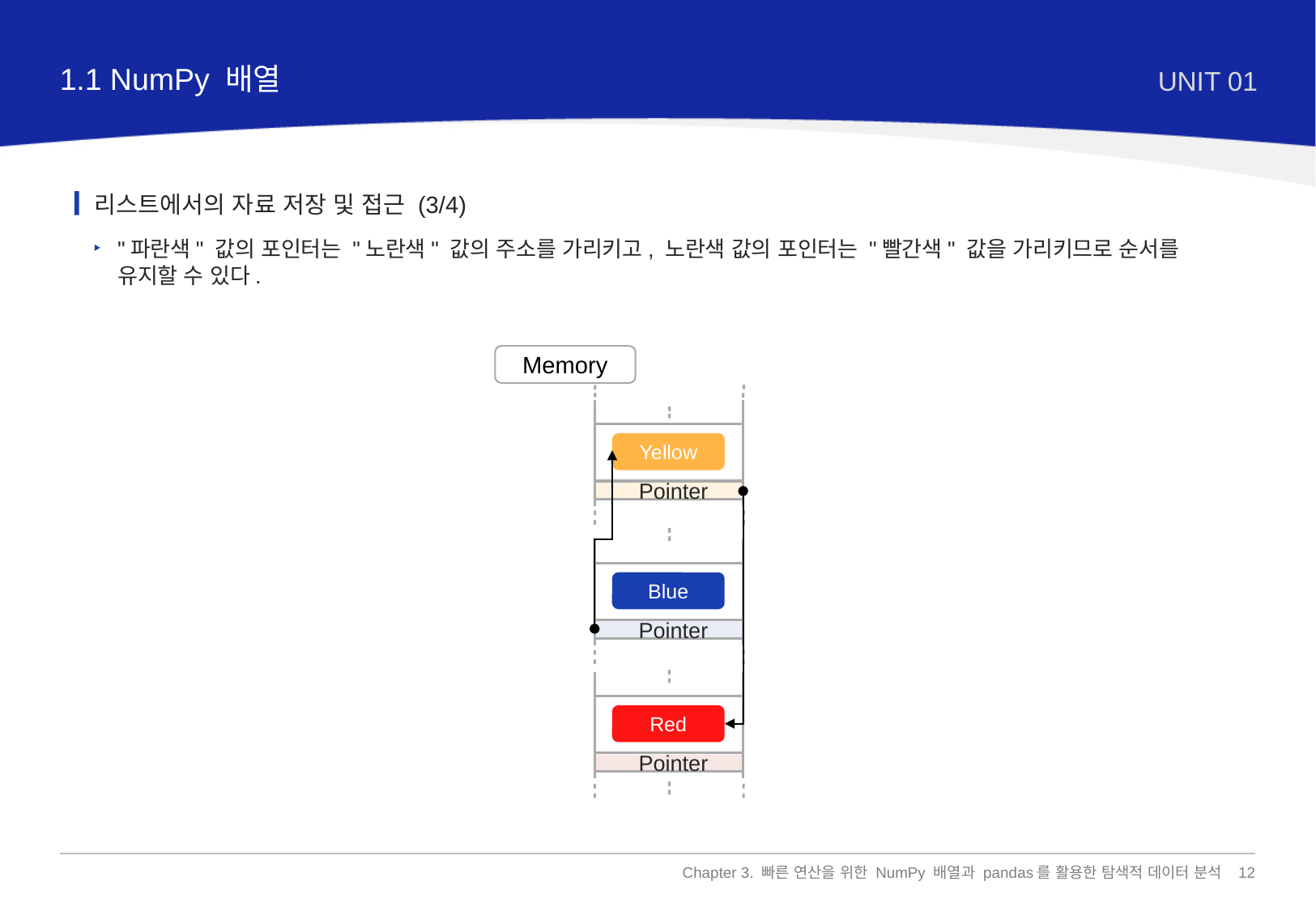

1.1 NumPy 배열
UNIT 01
리스트에서의 자료 저장 및 접근 (3/4)

"파란색" 값의 포인터는 "노란색" 값의 주소를 가리키고, 노란색 값의 포인터는 "빨간색" 값을 가리키므로 순서를 유지할 수 있다.
Memory
Yellow
Pointer

Blue
Pointer

Red
Pointer